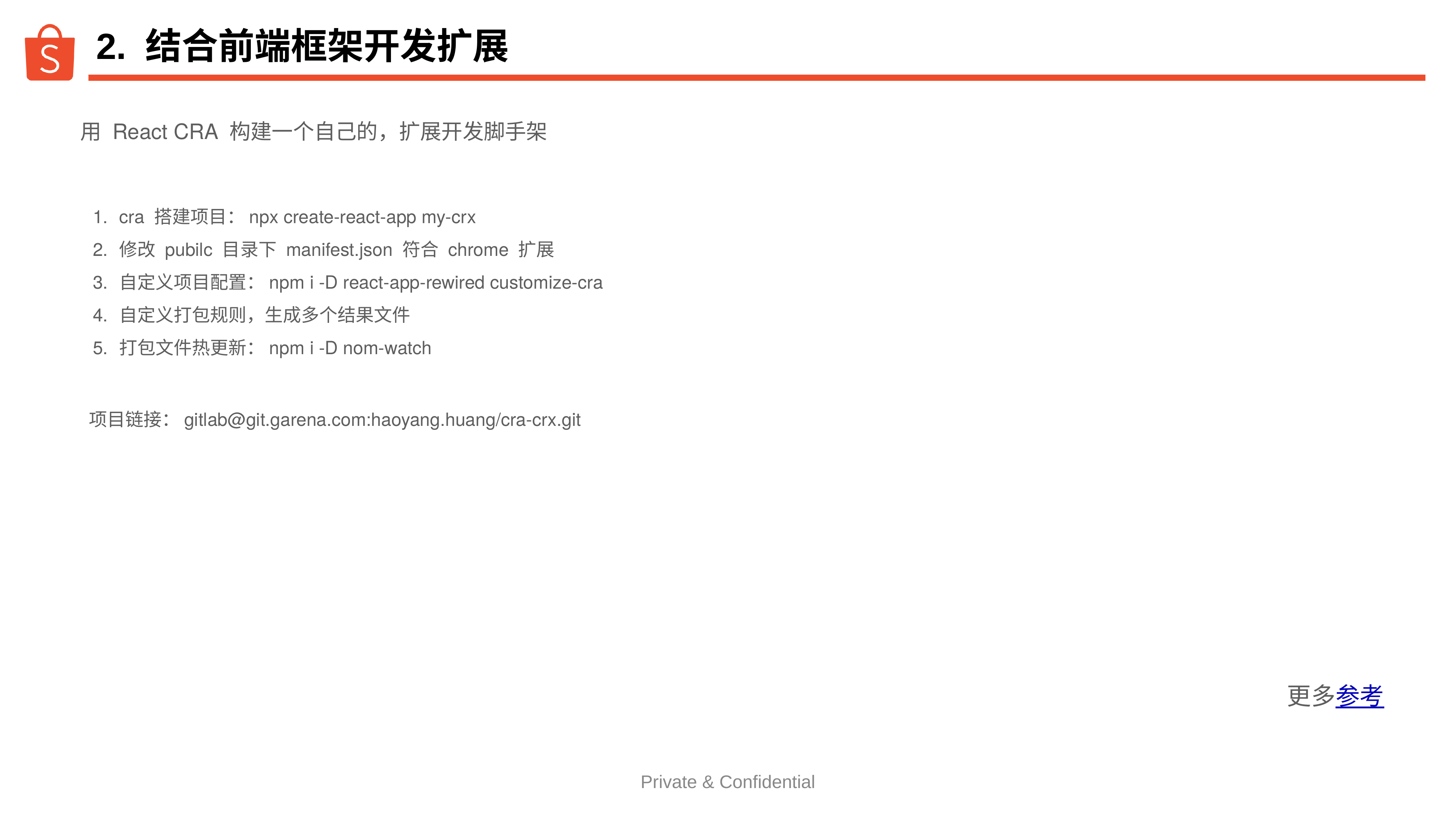

# 2. 结合前端框架开发扩展
用 React CRA 构建一个自己的，扩展开发脚手架
cra 搭建项目：npx create-react-app my-crx
修改 pubilc 目录下 manifest.json 符合 chrome 扩展
自定义项目配置：npm i -D react-app-rewired customize-cra
自定义打包规则，生成多个结果文件
打包文件热更新：npm i -D nom-watch
项目链接：gitlab@git.garena.com:haoyang.huang/cra-crx.git
更多参考
Private & Confidential
20